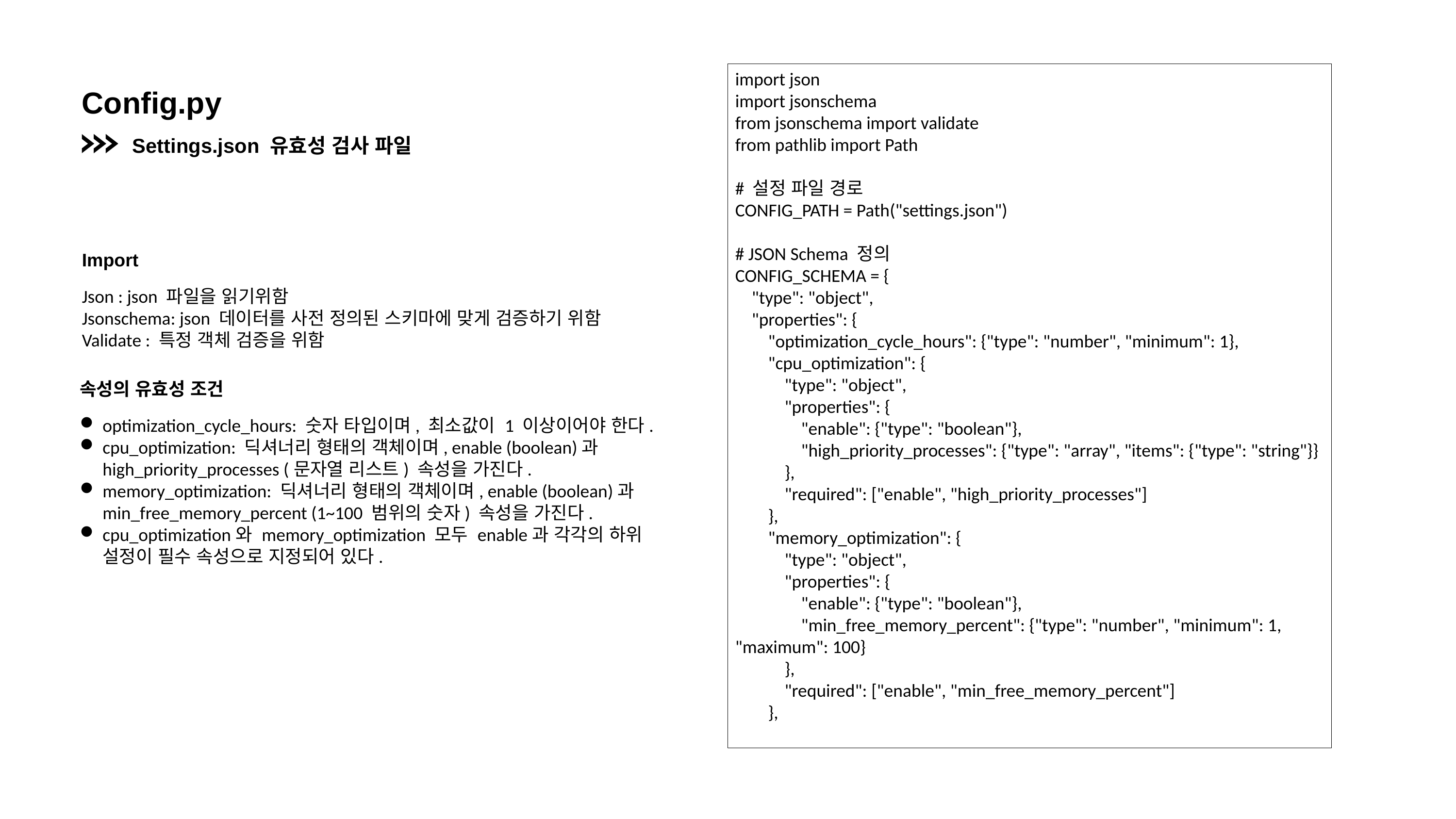

import json
import jsonschema
from jsonschema import validate
from pathlib import Path

# 설정 파일 경로
CONFIG_PATH = Path("settings.json")

# JSON Schema 정의
CONFIG_SCHEMA = {
    "type": "object",
    "properties": {
        "optimization_cycle_hours": {"type": "number", "minimum": 1},
        "cpu_optimization": {
            "type": "object",
            "properties": {
                "enable": {"type": "boolean"},
                "high_priority_processes": {"type": "array", "items": {"type": "string"}}
            },
            "required": ["enable", "high_priority_processes"]
        },
        "memory_optimization": {
            "type": "object",
            "properties": {
                "enable": {"type": "boolean"},
                "min_free_memory_percent": {"type": "number", "minimum": 1, "maximum": 100}
            },
            "required": ["enable", "min_free_memory_percent"]
        },

Config.py
Settings.json 유효성 검사 파일

Import
Json : json 파일을 읽기위함
Jsonschema: json 데이터를 사전 정의된 스키마에 맞게 검증하기 위함
Validate : 특정 객체 검증을 위함
속성의 유효성 조건
optimization_cycle_hours: 숫자 타입이며, 최소값이 1 이상이어야 한다.
cpu_optimization: 딕셔너리 형태의 객체이며, enable (boolean)과 high_priority_processes (문자열 리스트) 속성을 가진다.
memory_optimization: 딕셔너리 형태의 객체이며, enable (boolean)과 min_free_memory_percent (1~100 범위의 숫자) 속성을 가진다.
cpu_optimization와 memory_optimization 모두 enable과 각각의 하위 설정이 필수 속성으로 지정되어 있다.